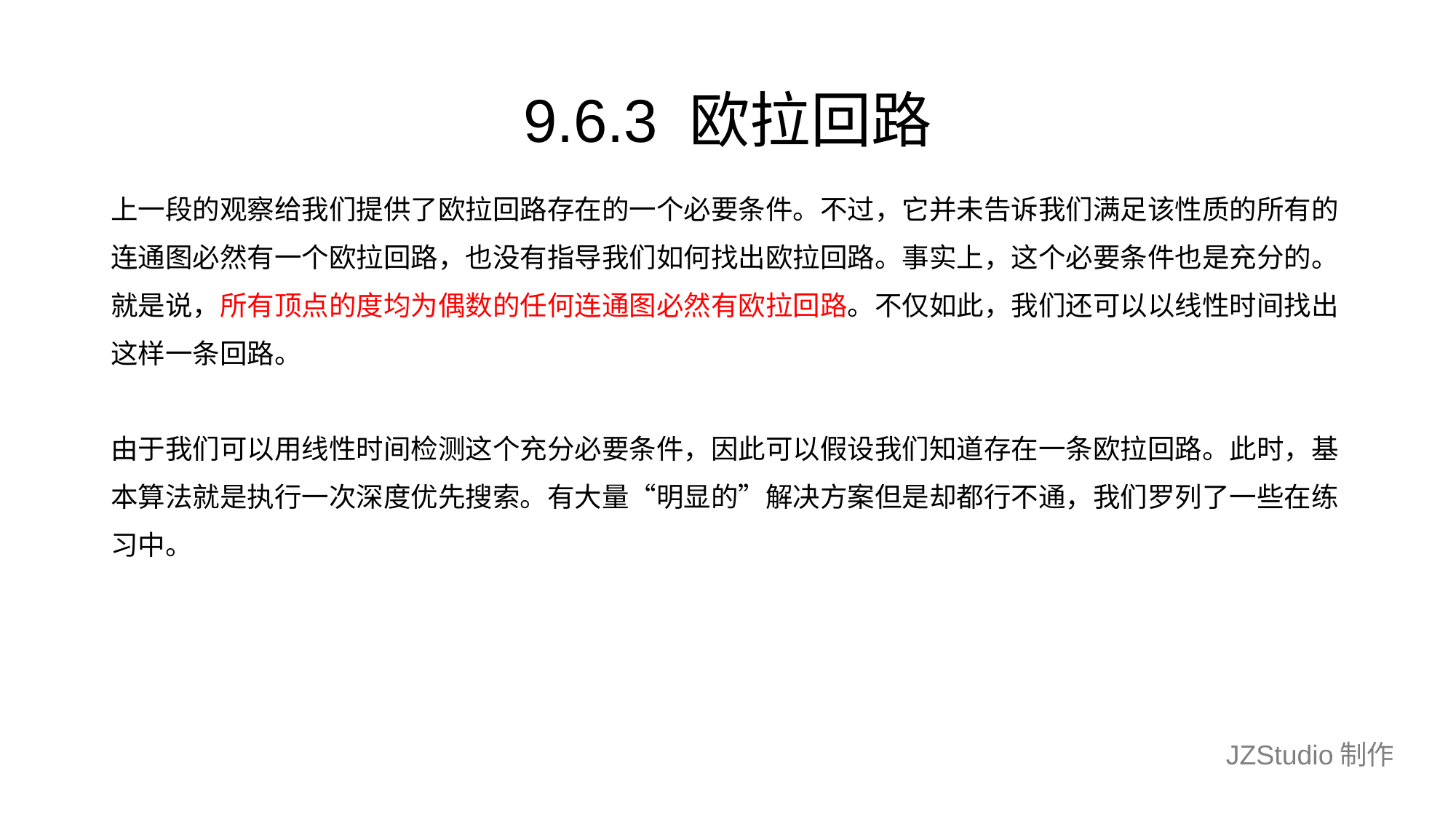

# 9.6.3 欧拉回路
上一段的观察给我们提供了欧拉回路存在的一个必要条件。不过，它并未告诉我们满足该性质的所有的
连通图必然有一个欧拉回路，也没有指导我们如何找出欧拉回路。事实上，这个必要条件也是充分的。
就是说，所有顶点的度均为偶数的任何连通图必然有欧拉回路。不仅如此，我们还可以以线性时间找出
这样一条回路。

由于我们可以用线性时间检测这个充分必要条件，因此可以假设我们知道存在一条欧拉回路。此时，基
本算法就是执行一次深度优先搜索。有大量“明显的”解决方案但是却都行不通，我们罗列了一些在练
习中。